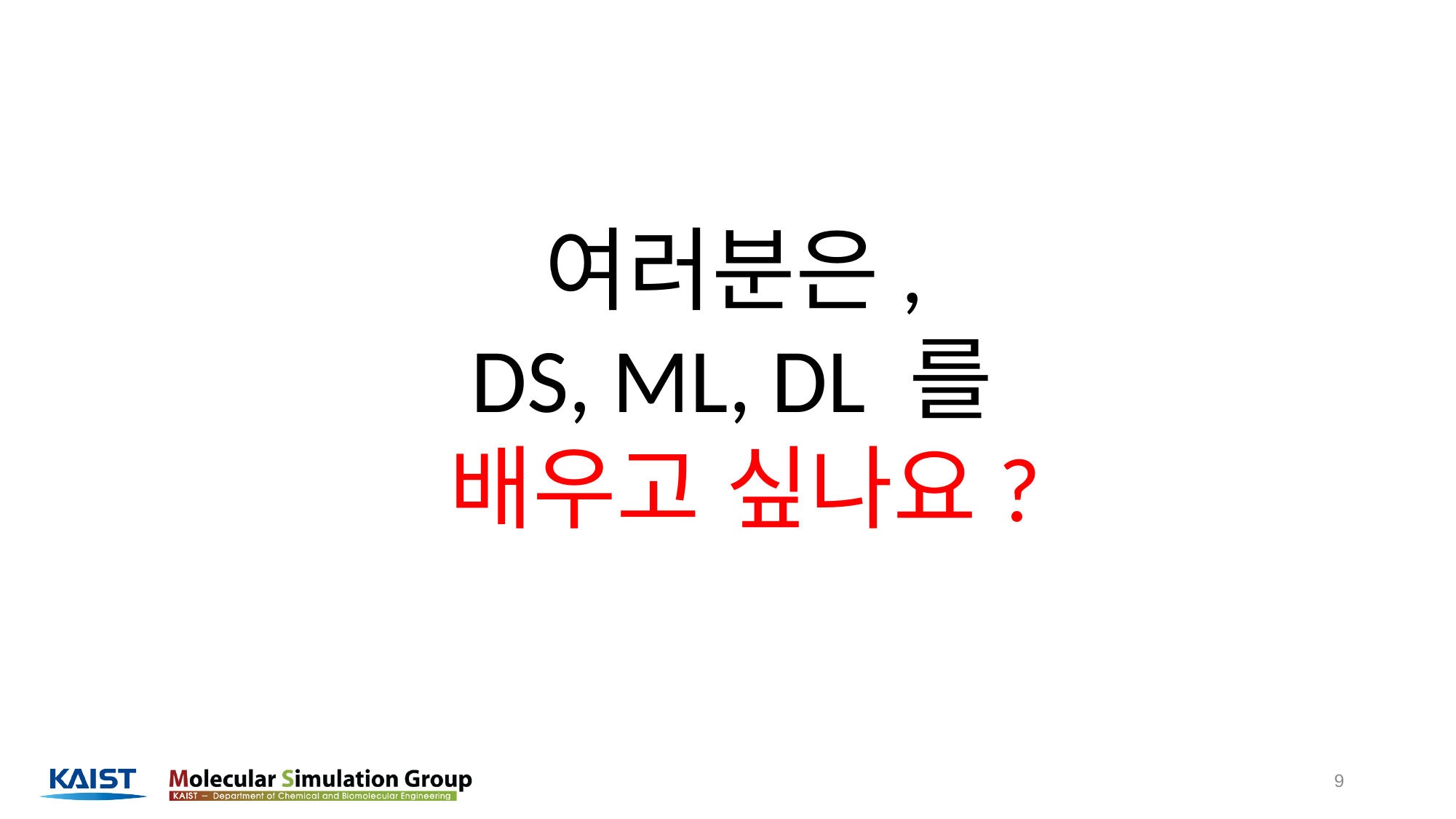

여러분은,
DS, ML, DL 를
배우고 싶나요?
9